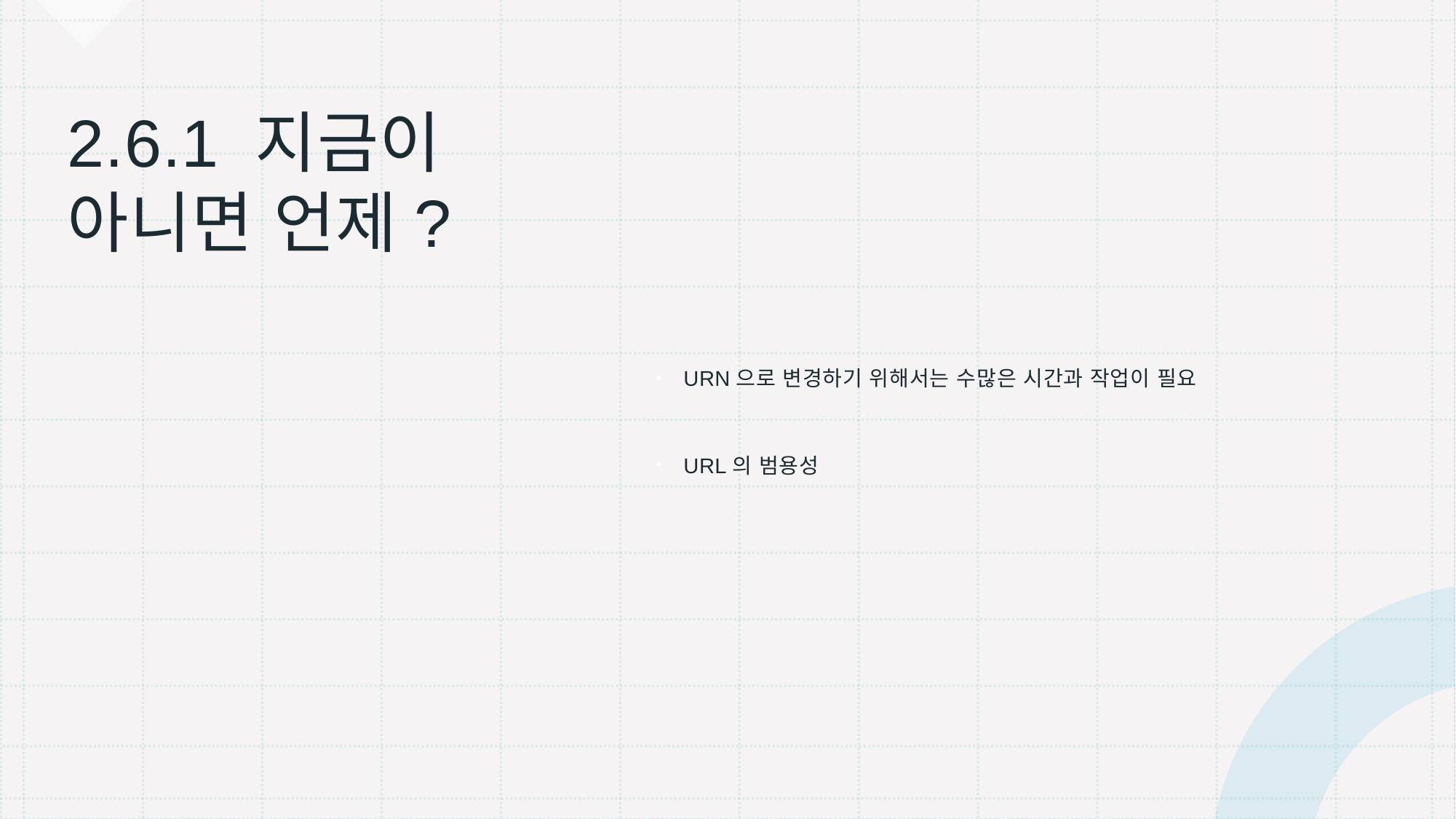

# 2.6.1 지금이 아니면 언제?
URN으로 변경하기 위해서는 수많은 시간과 작업이 필요

URL의 범용성